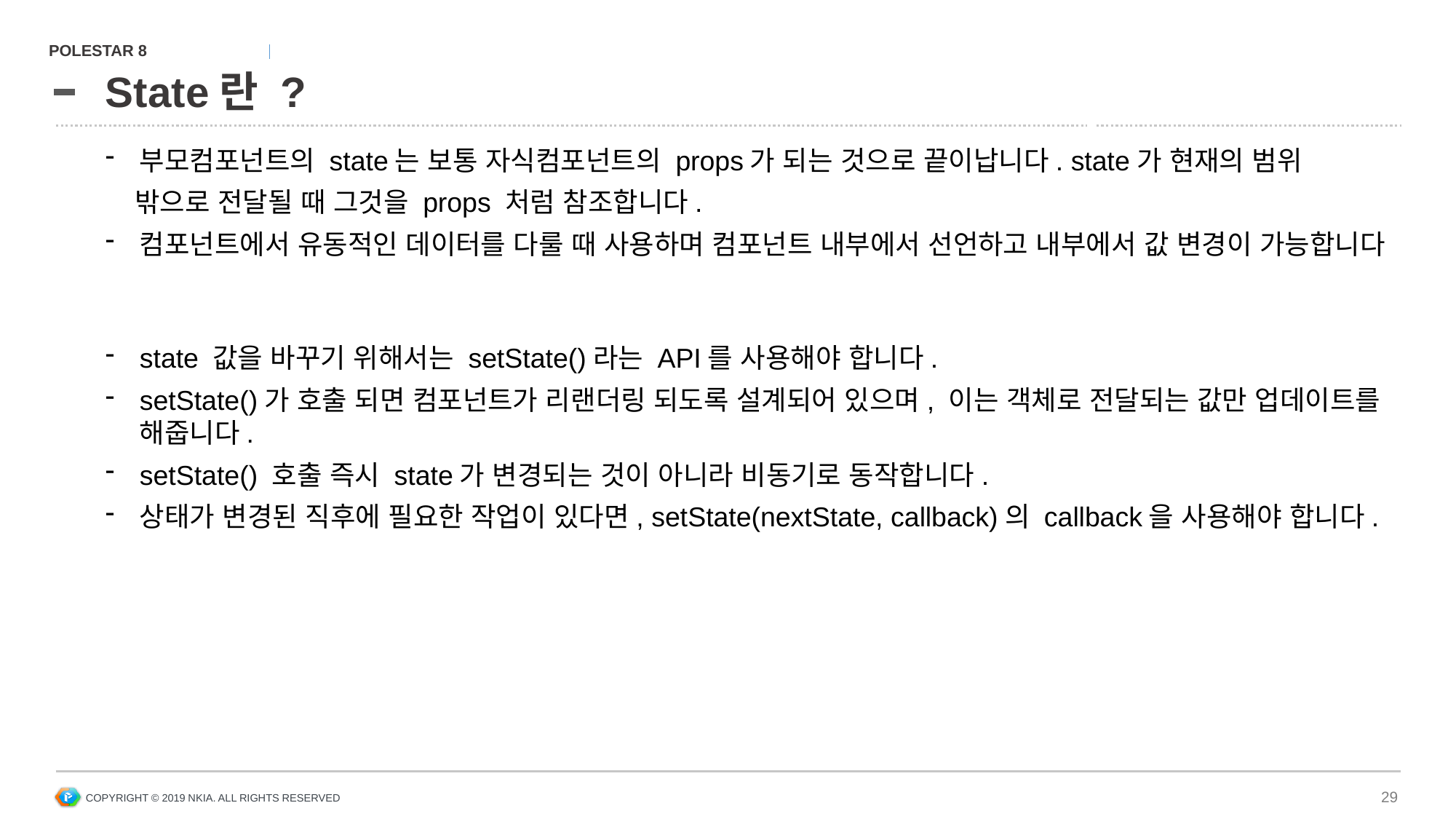

# State란 ?
부모컴포넌트의 state는 보통 자식컴포넌트의 props가 되는 것으로 끝이납니다. state가 현재의 범위
   밖으로 전달될 때 그것을 props 처럼 참조합니다.
컴포넌트에서 유동적인 데이터를 다룰 때 사용하며 컴포넌트 내부에서 선언하고 내부에서 값 변경이 가능합니다
state 값을 바꾸기 위해서는 setState()라는 API를 사용해야 합니다.
setState()가 호출 되면 컴포넌트가 리랜더링 되도록 설계되어 있으며, 이는 객체로 전달되는 값만 업데이트를 해줍니다.
setState() 호출 즉시 state가 변경되는 것이 아니라 비동기로 동작합니다.
상태가 변경된 직후에 필요한 작업이 있다면, setState(nextState, callback)의 callback을 사용해야 합니다.